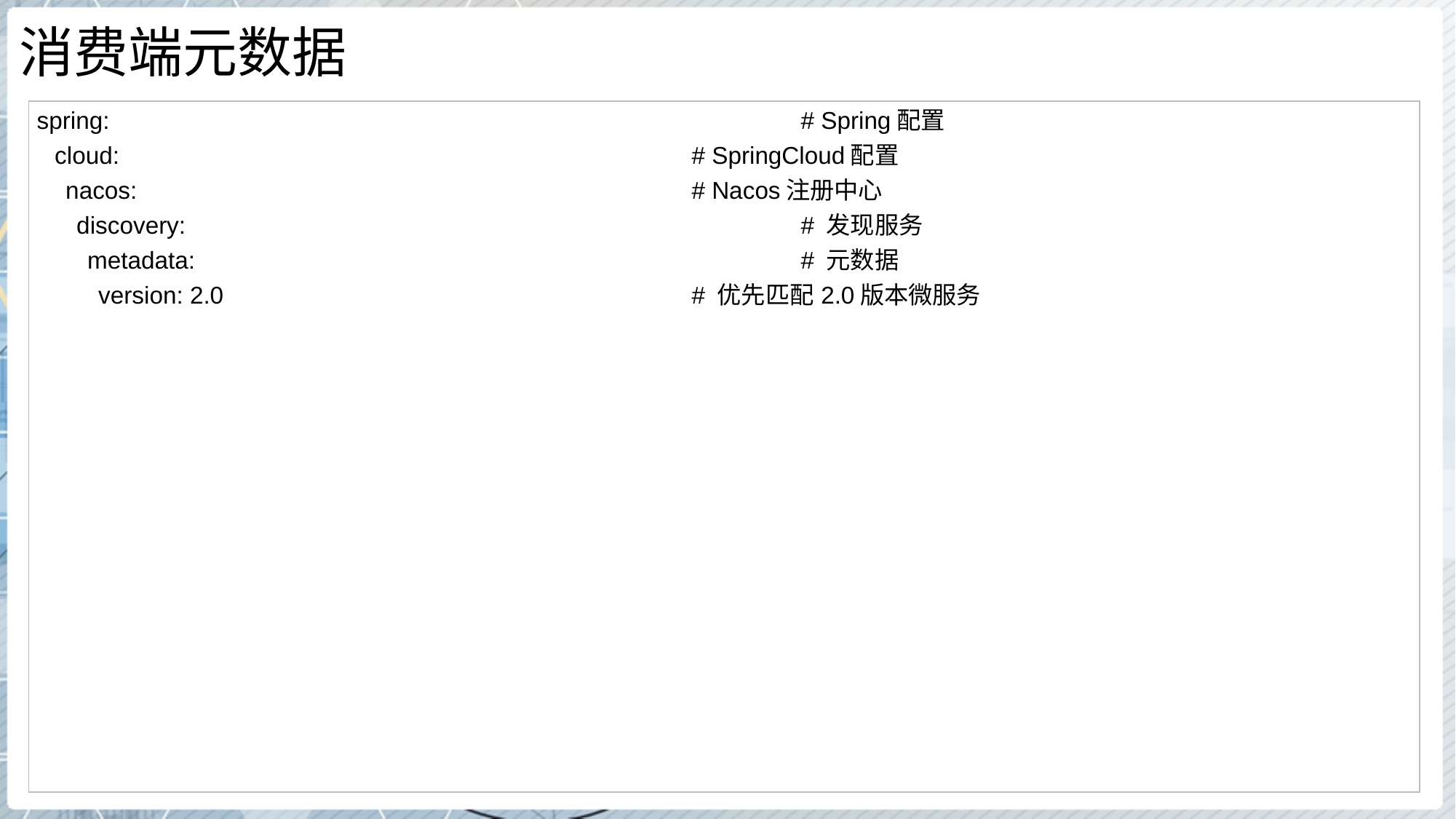

# 消费端元数据
| spring: # Spring配置 cloud: # SpringCloud配置 nacos: # Nacos注册中心 discovery: # 发现服务 metadata: # 元数据 version: 2.0 # 优先匹配2.0版本微服务 |
| --- |